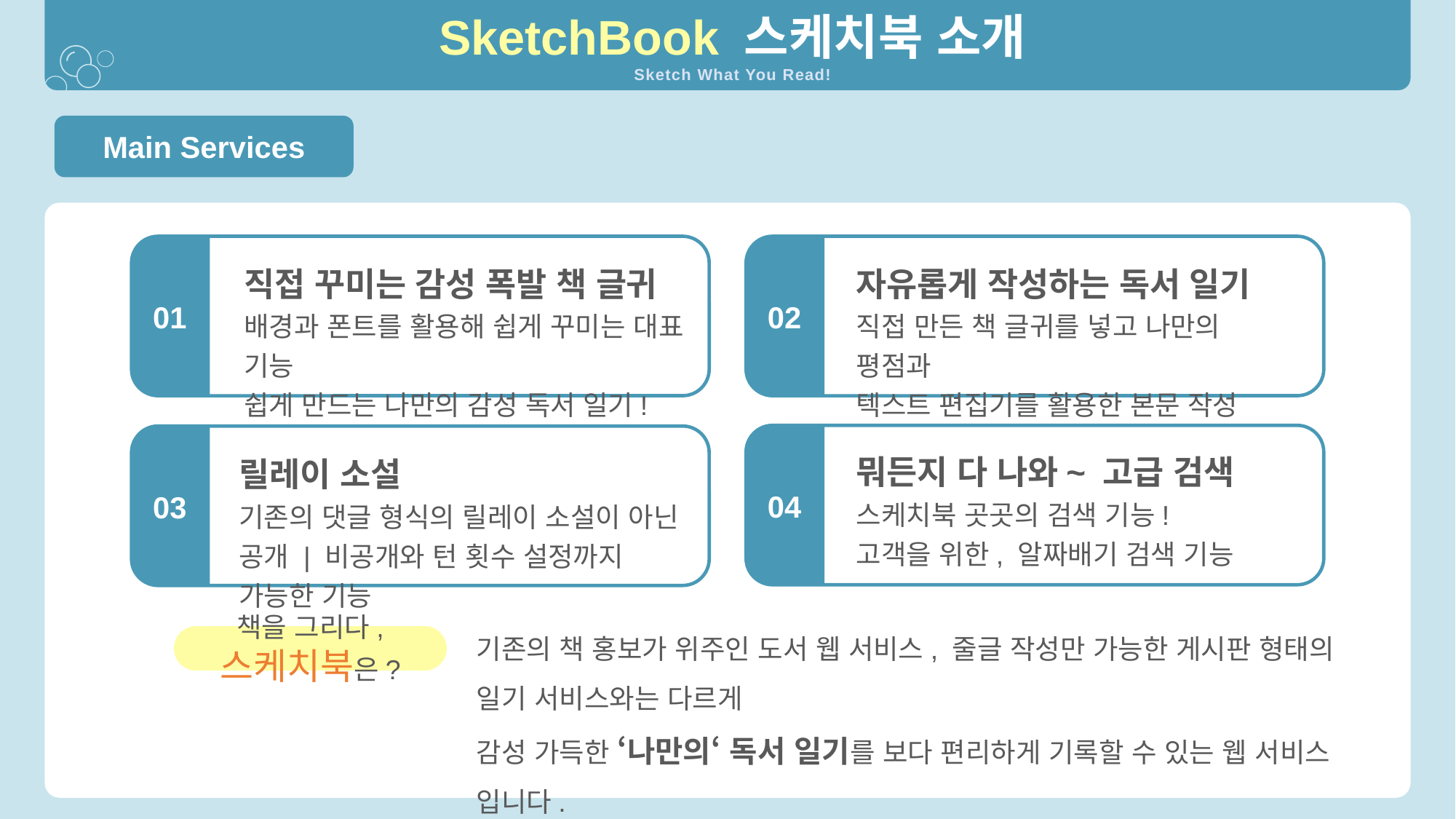

SketchBook 스케치북 소개
Sketch What You Read!
Main Services

직접 꾸미는 감성 폭발 책 글귀
배경과 폰트를 활용해 쉽게 꾸미는 대표 기능
쉽게 만드는 나만의 감성 독서 일기!

01

자유롭게 작성하는 독서 일기
직접 만든 책 글귀를 넣고 나만의 평점과
텍스트 편집기를 활용한 본문 작성 기능

02

뭐든지 다 나와~ 고급 검색
스케치북 곳곳의 검색 기능!
고객을 위한, 알짜배기 검색 기능

04

릴레이 소설
기존의 댓글 형식의 릴레이 소설이 아닌
공개 | 비공개와 턴 횟수 설정까지 가능한 기능

03
기존의 책 홍보가 위주인 도서 웹 서비스, 줄글 작성만 가능한 게시판 형태의 일기 서비스와는 다르게
감성 가득한 ‘나만의‘ 독서 일기를 보다 편리하게 기록할 수 있는 웹 서비스 입니다.
반응형 레이아웃을 통해 모바일에서도 서비스를 이용할 수 있도록 고려하였습니다.
책을 그리다, 스케치북은?